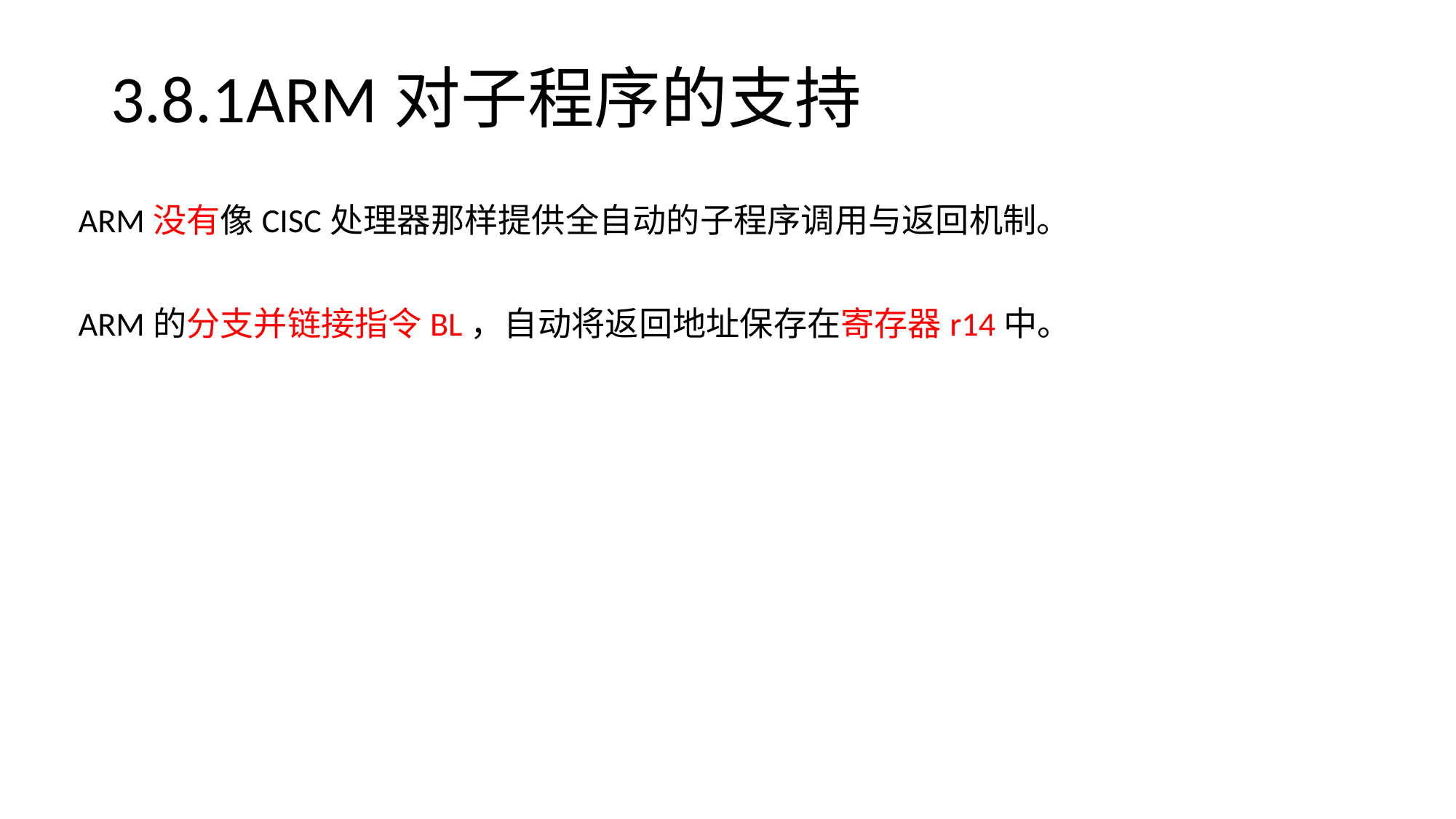

# 3.8.1ARM对子程序的支持

ARM没有像CISC处理器那样提供全自动的子程序调用与返回机制。

ARM的分支并链接指令BL，自动将返回地址保存在寄存器r14中。